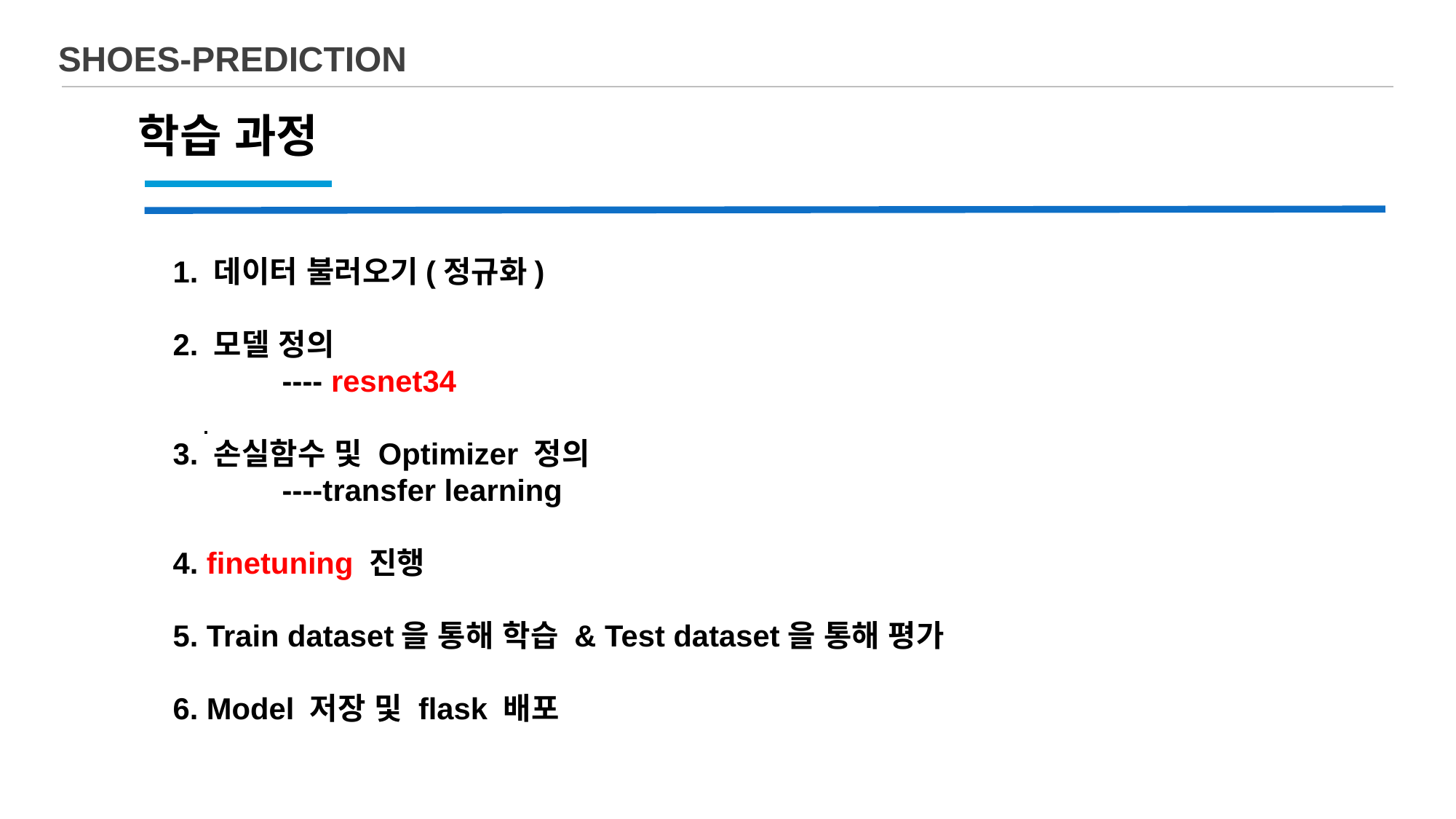

SHOES-PREDICTION
학습 과정
1. 데이터 불러오기(정규화)

2. 모델 정의
	---- resnet34

3. 손실함수 및 Optimizer 정의
	----transfer learning

4. finetuning 진행

5. Train dataset을 통해 학습 & Test dataset을 통해 평가

6. Model 저장 및 flask 배포

.